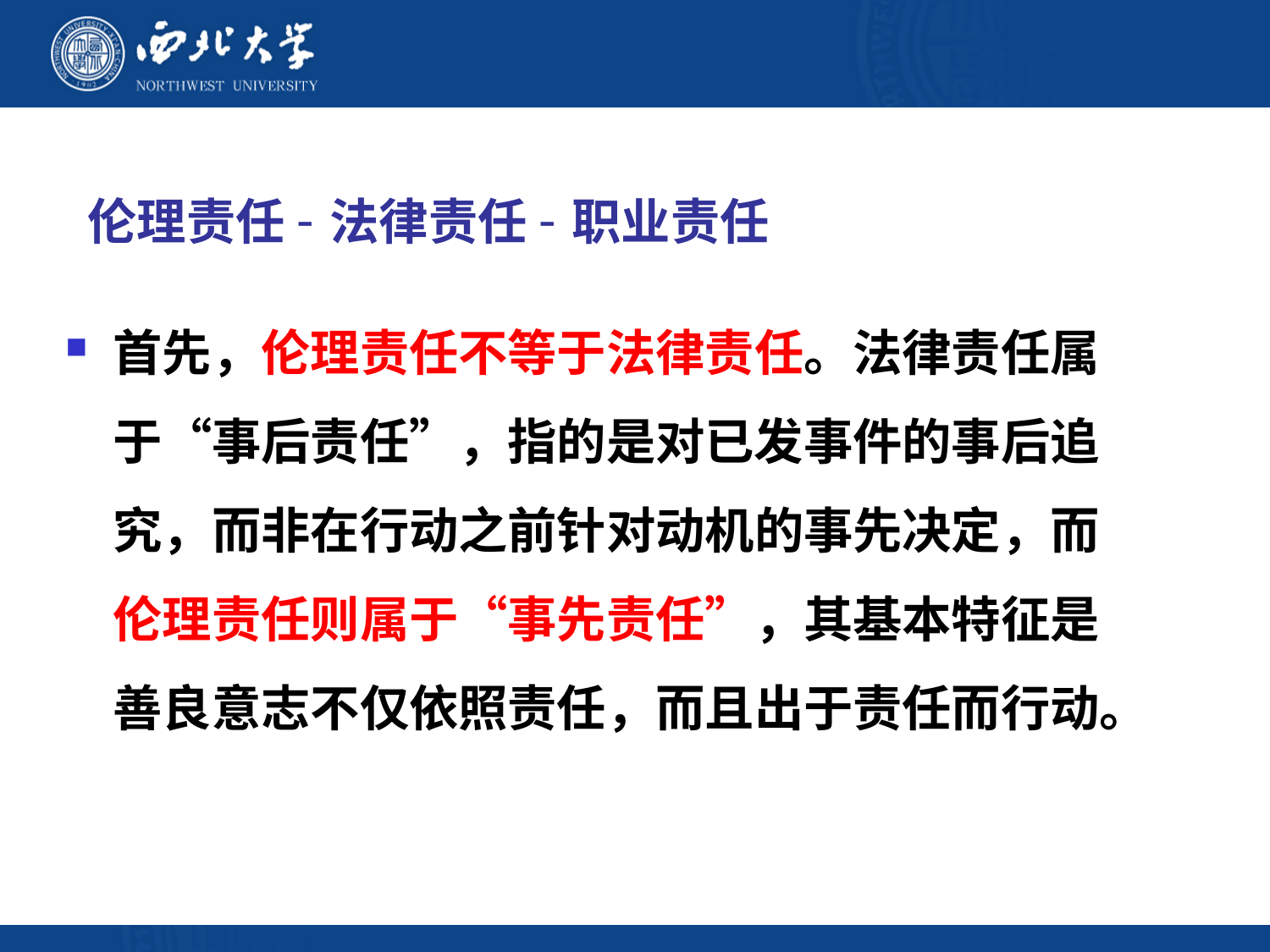

# 伦理责任-法律责任-职业责任
首先，伦理责任不等于法律责任。法律责任属于“事后责任”，指的是对已发事件的事后追究，而非在行动之前针对动机的事先决定，而伦理责任则属于“事先责任”，其基本特征是善良意志不仅依照责任，而且出于责任而行动。